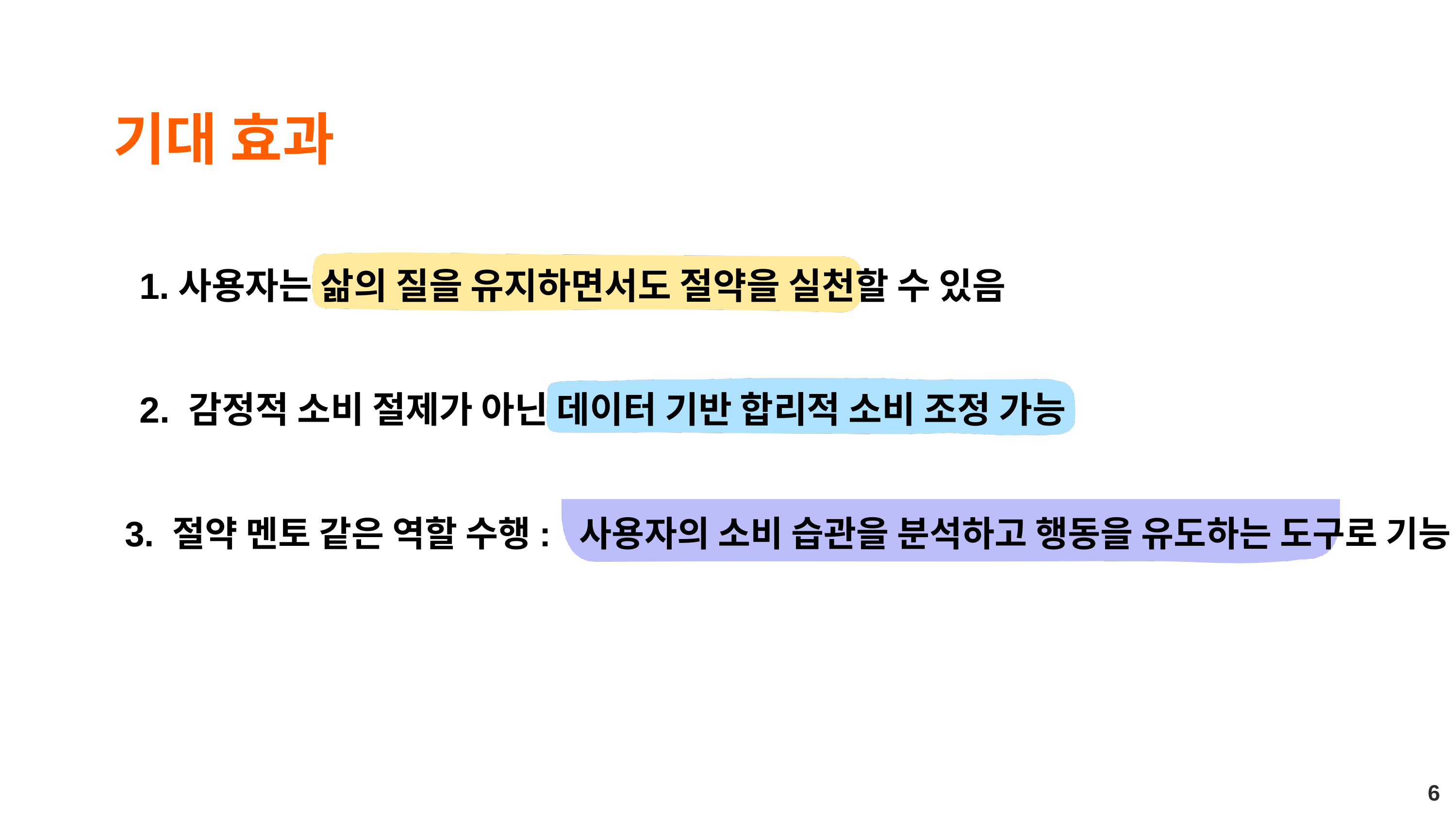

기대 효과

1.사용자는 삶의 질을 유지하면서도 절약을 실천할 수 있음

2. 감정적 소비 절제가 아닌 데이터 기반 합리적 소비 조정 가능

3. 절약 멘토 같은 역할 수행:  사용자의 소비 습관을 분석하고 행동을 유도하는 도구로 기능
6